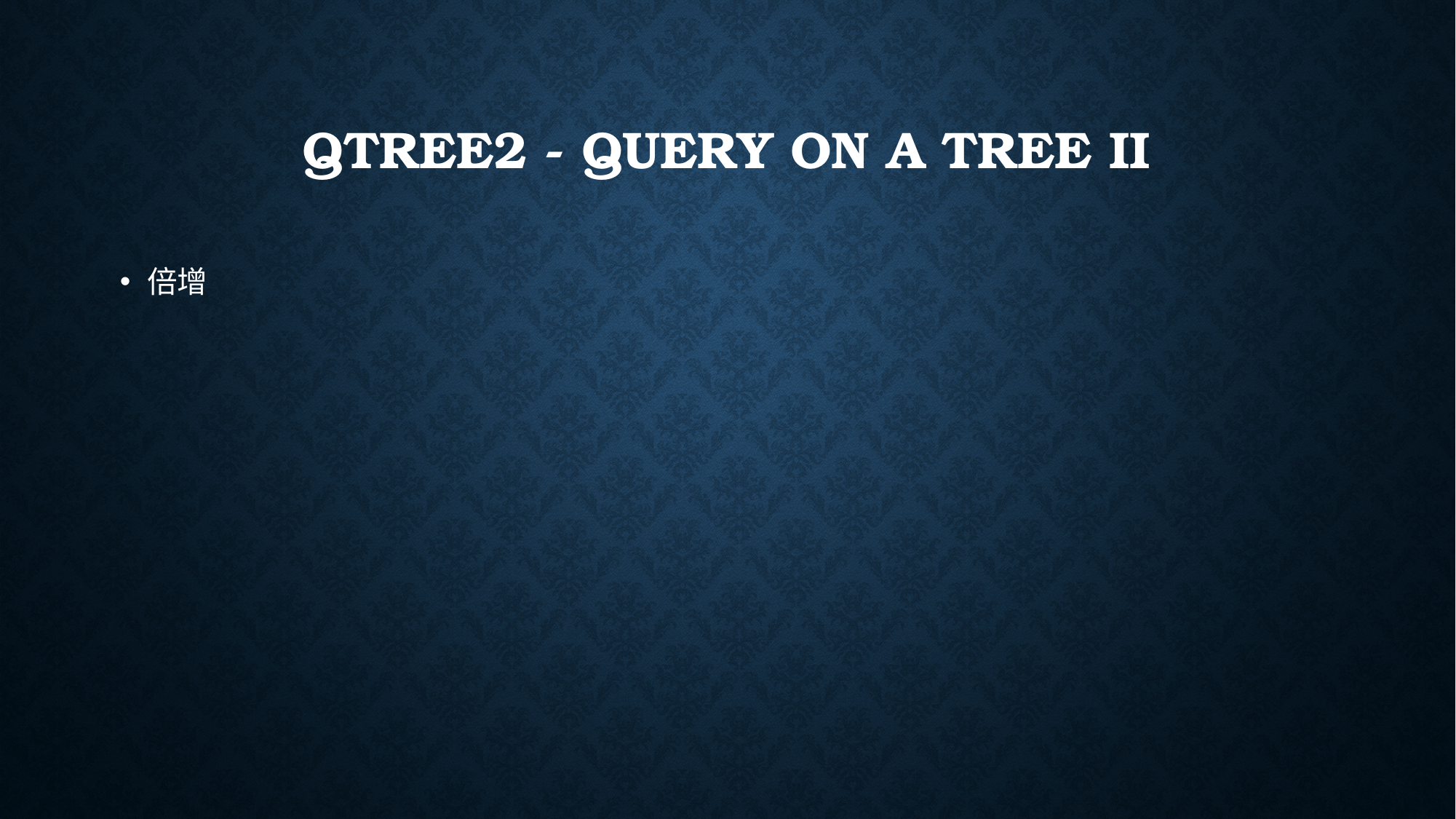

# QTREE2 - Query on a tree II
倍增